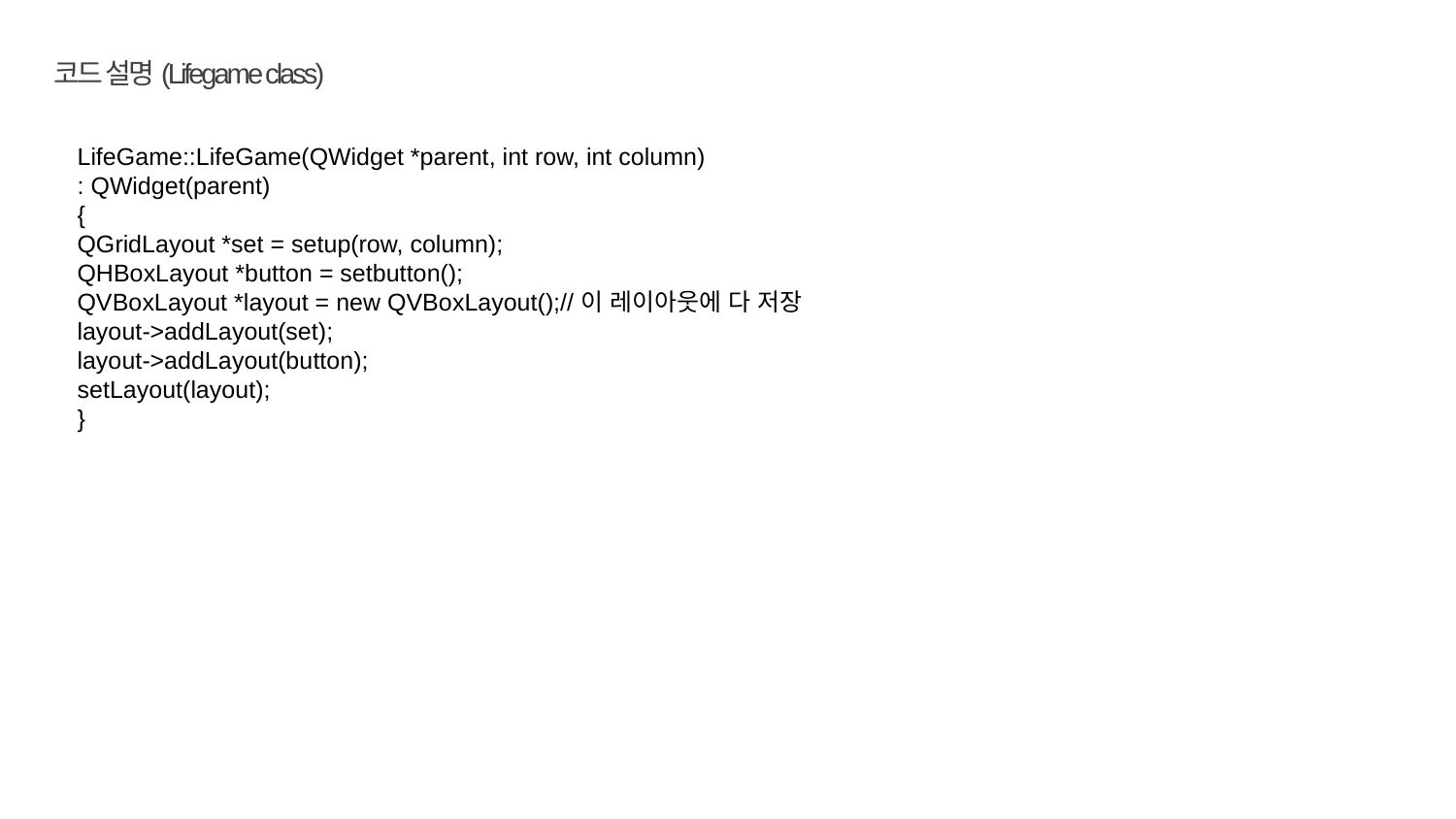

코드 설명(Lifegame class)
LifeGame::LifeGame(QWidget *parent, int row, int column)
: QWidget(parent)
{
QGridLayout *set = setup(row, column);
QHBoxLayout *button = setbutton();
QVBoxLayout *layout = new QVBoxLayout();//이 레이아웃에 다 저장
layout->addLayout(set);
layout->addLayout(button);
setLayout(layout);
}